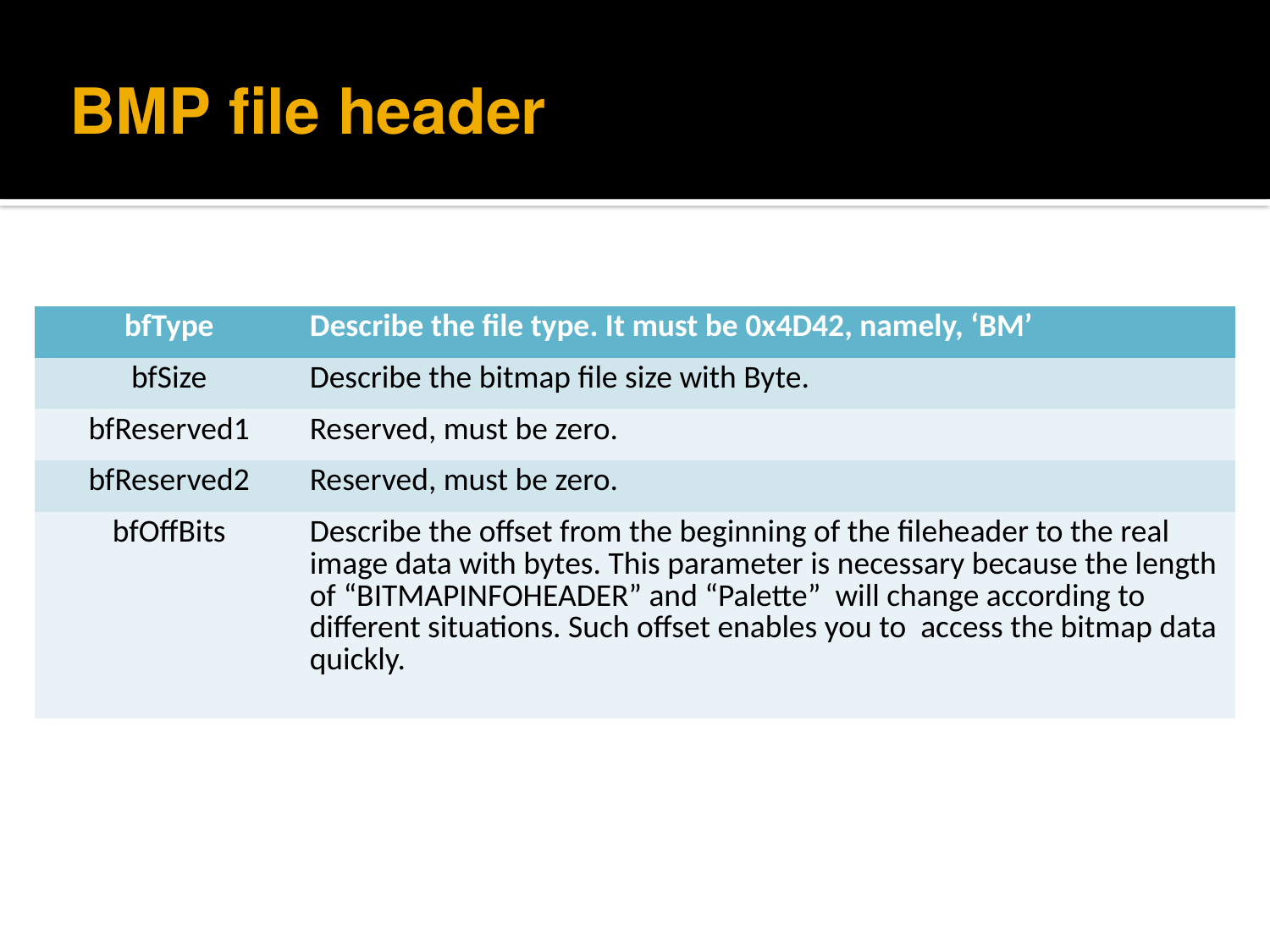

其中：
# BMP file header
| bfType | Describe the file type. It must be 0x4D42, namely, ‘BM’ |
| --- | --- |
| bfSize | Describe the bitmap file size with Byte. |
| bfReserved1 | Reserved, must be zero. |
| bfReserved2 | Reserved, must be zero. |
| bfOffBits | Describe the offset from the beginning of the fileheader to the real image data with bytes. This parameter is necessary because the length of “BITMAPINFOHEADER” and “Palette” will change according to different situations. Such offset enables you to access the bitmap data quickly. |